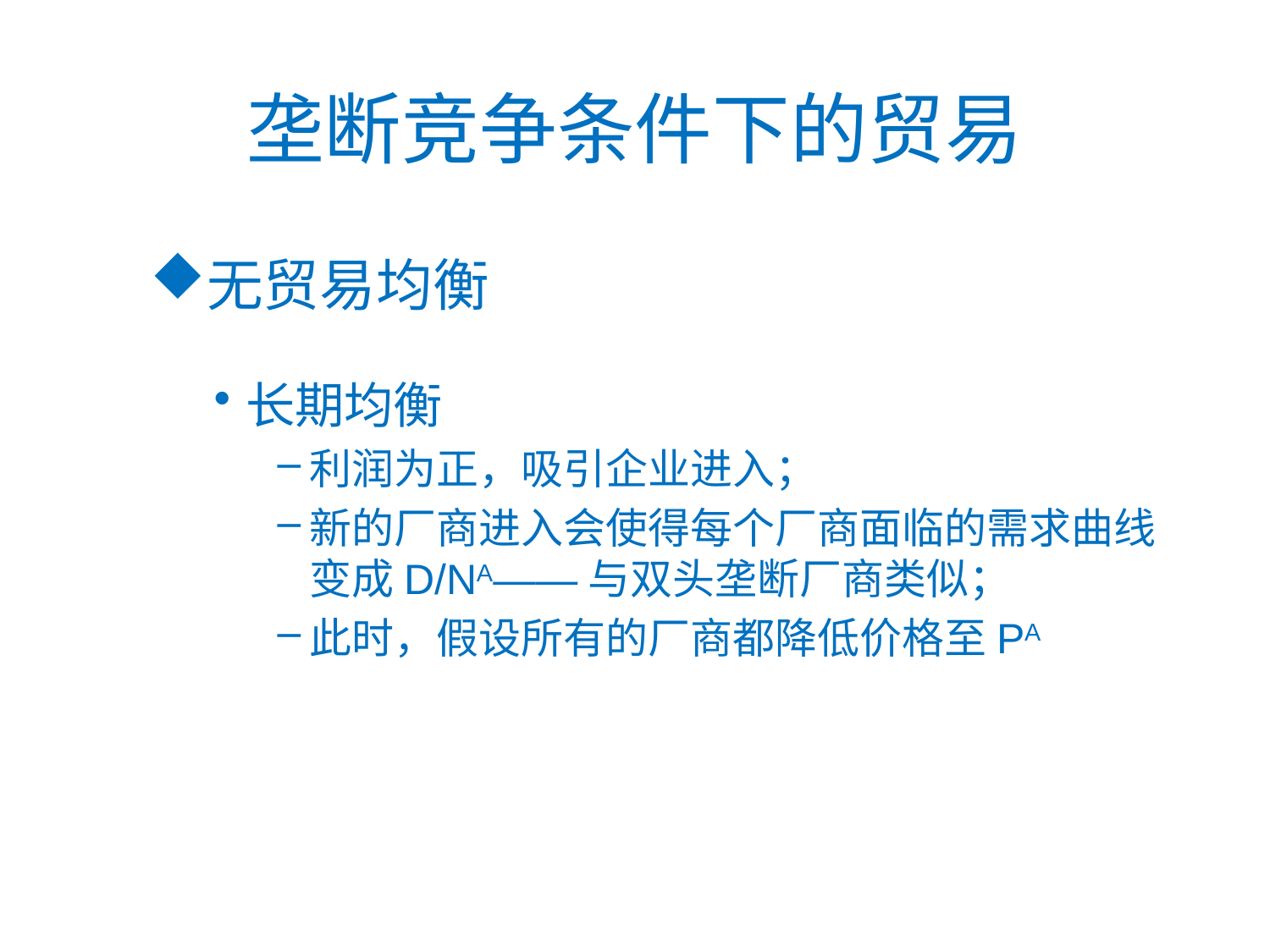

# 垄断竞争条件下的贸易
无贸易均衡

长期均衡
利润为正，吸引企业进入；
新的厂商进入会使得每个厂商面临的需求曲线变成D/NA——与双头垄断厂商类似；
此时，假设所有的厂商都降低价格至PA